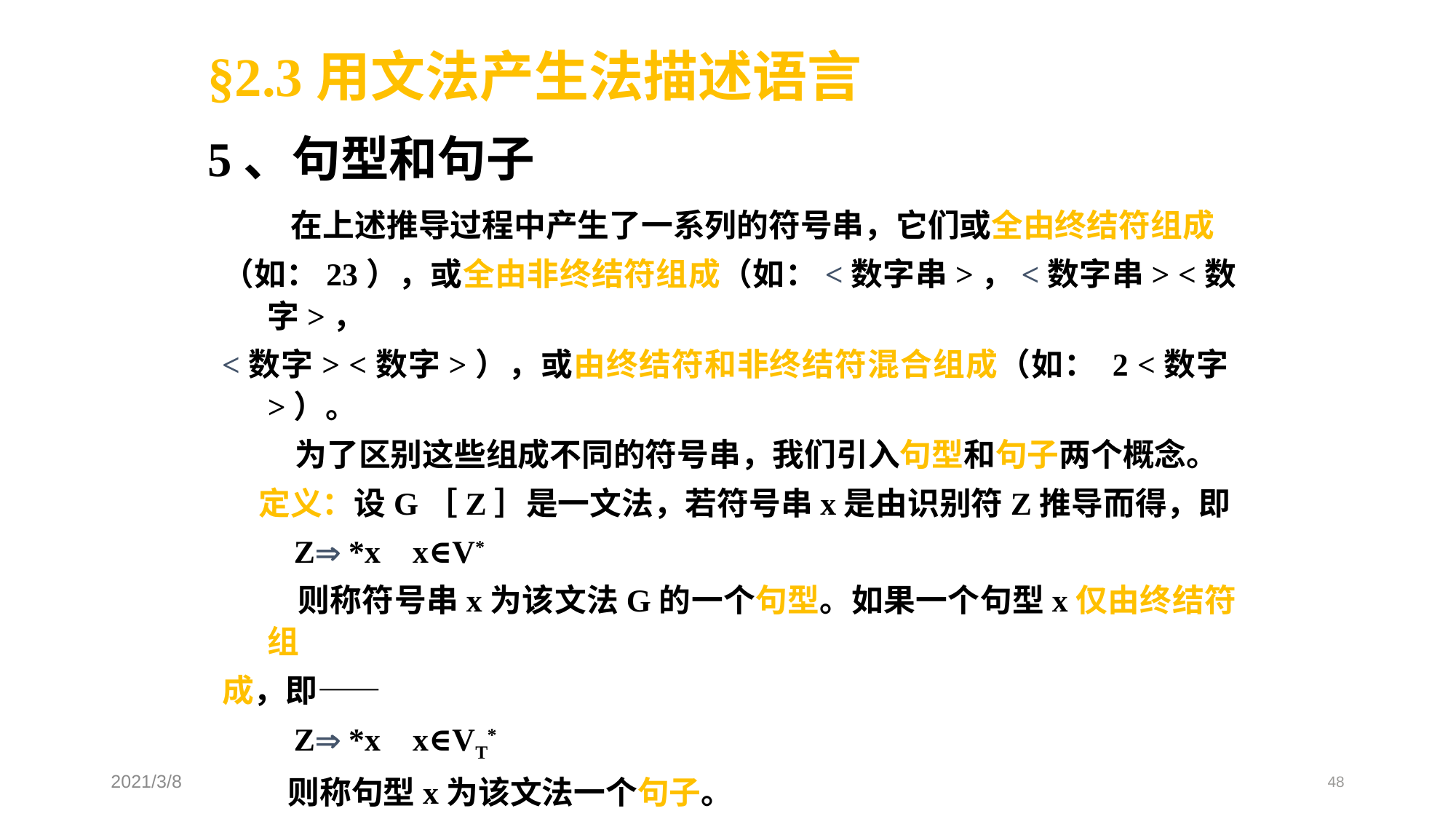

§2.3用文法产生法描述语言
5、句型和句子
        在上述推导过程中产生了一系列的符号串，它们或全由终结符组成
（如：23），或全由非终结符组成（如：<数字串>，<数字串> <数字>，
<数字> <数字>），或由终结符和非终结符混合组成（如： 2 <数字>）。
         为了区别这些组成不同的符号串，我们引入句型和句子两个概念。
    定义：设G［Z］是一文法，若符号串x是由识别符Z推导而得，即
         Z⇒ *x    x∈V*
         则称符号串x为该文法G的一个句型。如果一个句型x仅由终结符组
成，即——
         Z⇒ *x    x∈VT*
        则称句型x为该文法一个句子。

2021/3/8
48